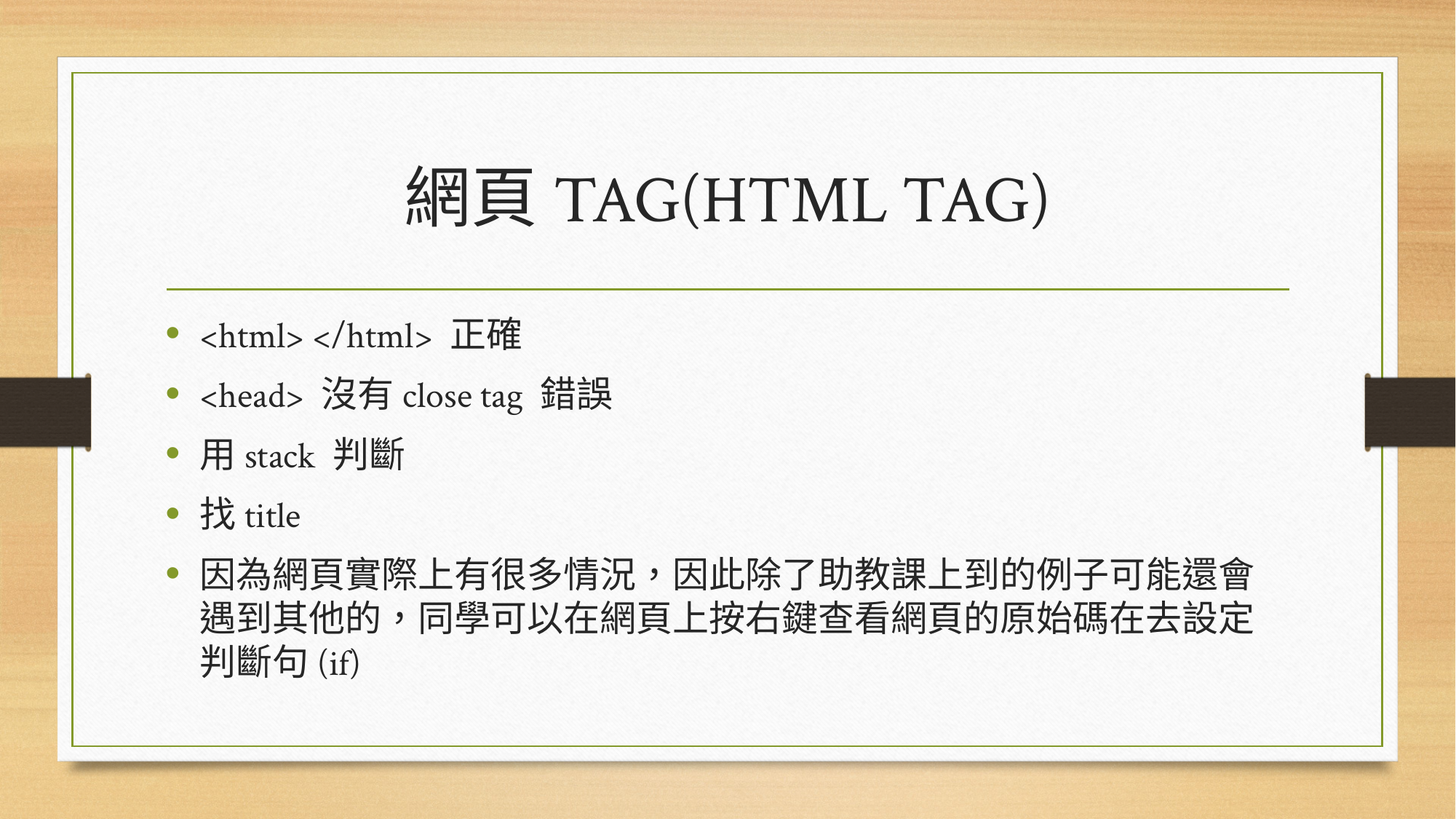

# 網頁TAG(HTML TAG)
<html> </html> 正確
<head> 沒有close tag 錯誤
用stack 判斷
找title
因為網頁實際上有很多情況，因此除了助教課上到的例子可能還會遇到其他的，同學可以在網頁上按右鍵查看網頁的原始碼在去設定判斷句(if)